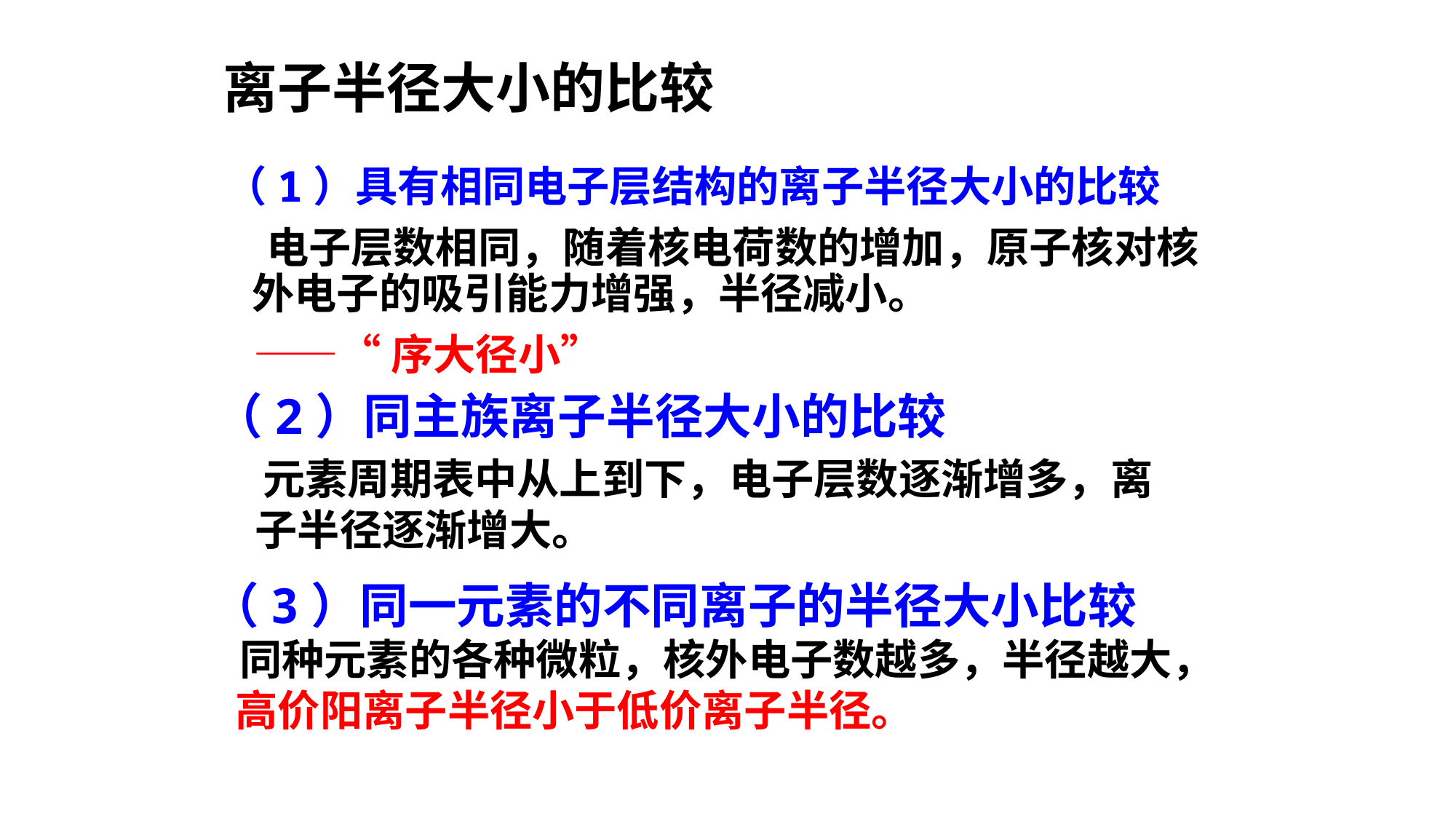

# 离子半径大小的比较
（1）具有相同电子层结构的离子半径大小的比较
    电子层数相同，随着核电荷数的增加，原子核对核外电子的吸引能力增强，半径减小。
   ——“序大径小”
（2）同主族离子半径大小的比较
    元素周期表中从上到下，电子层数逐渐增多，离子半径逐渐增大。
（3）同一元素的不同离子的半径大小比较
  同种元素的各种微粒，核外电子数越多，半径越大，
   高价阳离子半径小于低价离子半径。